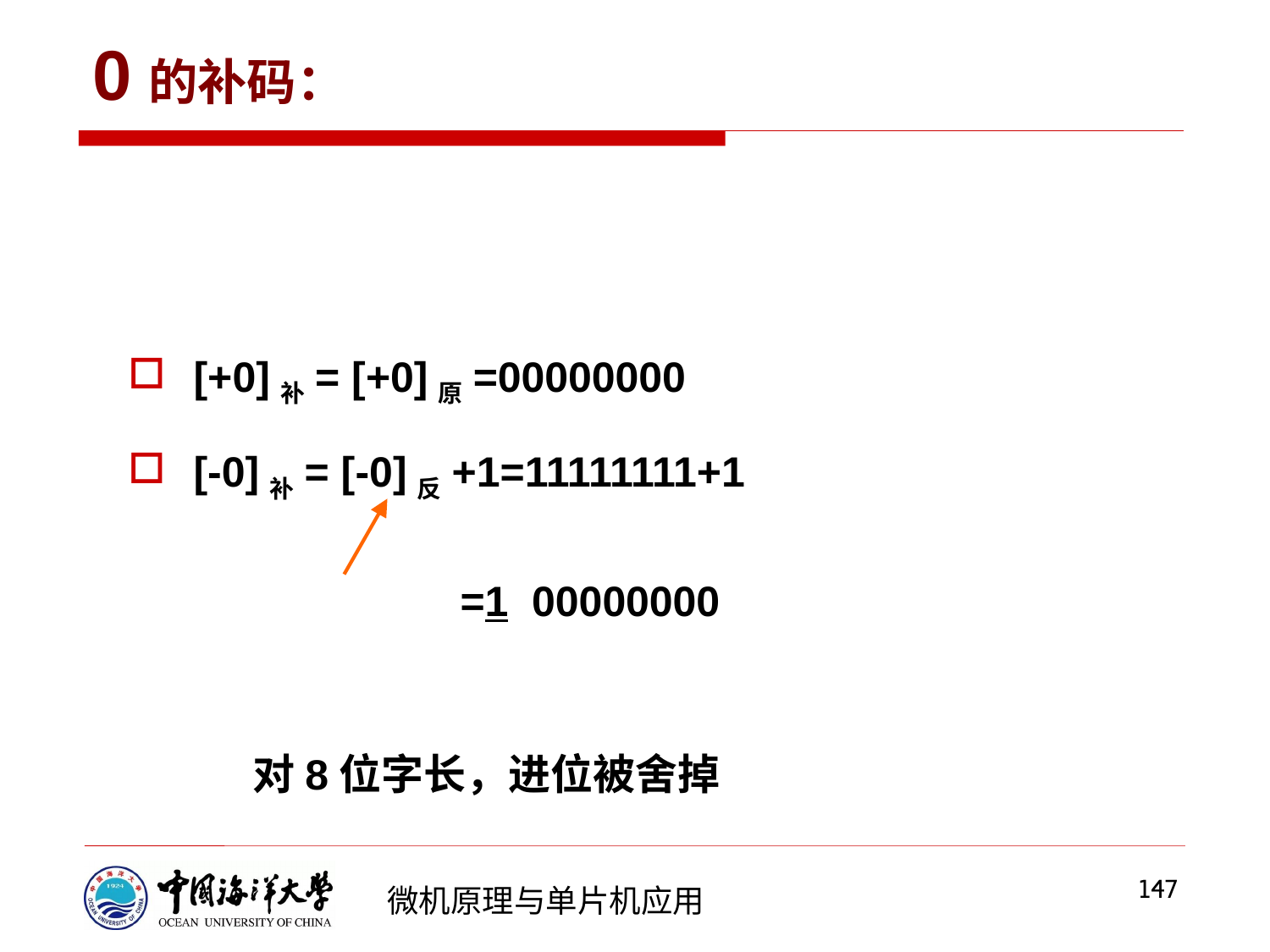

# 0的补码：
[+0]补= [+0]原=00000000
[-0]补= [-0]反+1=11111111+1
                            =1  00000000

            对8位字长，进位被舍掉

147